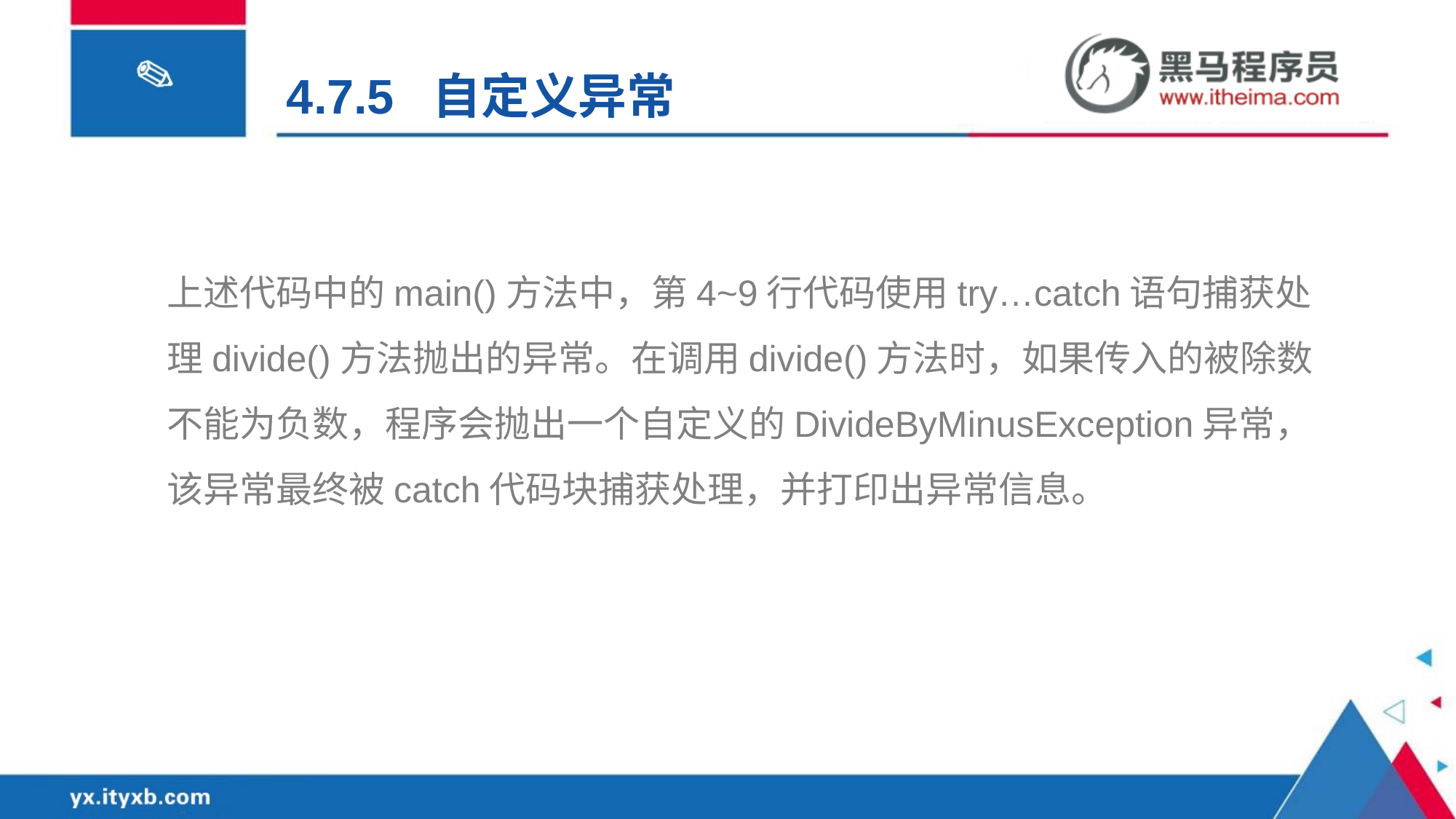

4.7.5  自定义异常
上述代码中的main()方法中，第4~9行代码使用try…catch语句捕获处理divide()方法抛出的异常。在调用divide()方法时，如果传入的被除数不能为负数，程序会抛出一个自定义的DivideByMinusException异常，该异常最终被catch代码块捕获处理，并打印出异常信息。